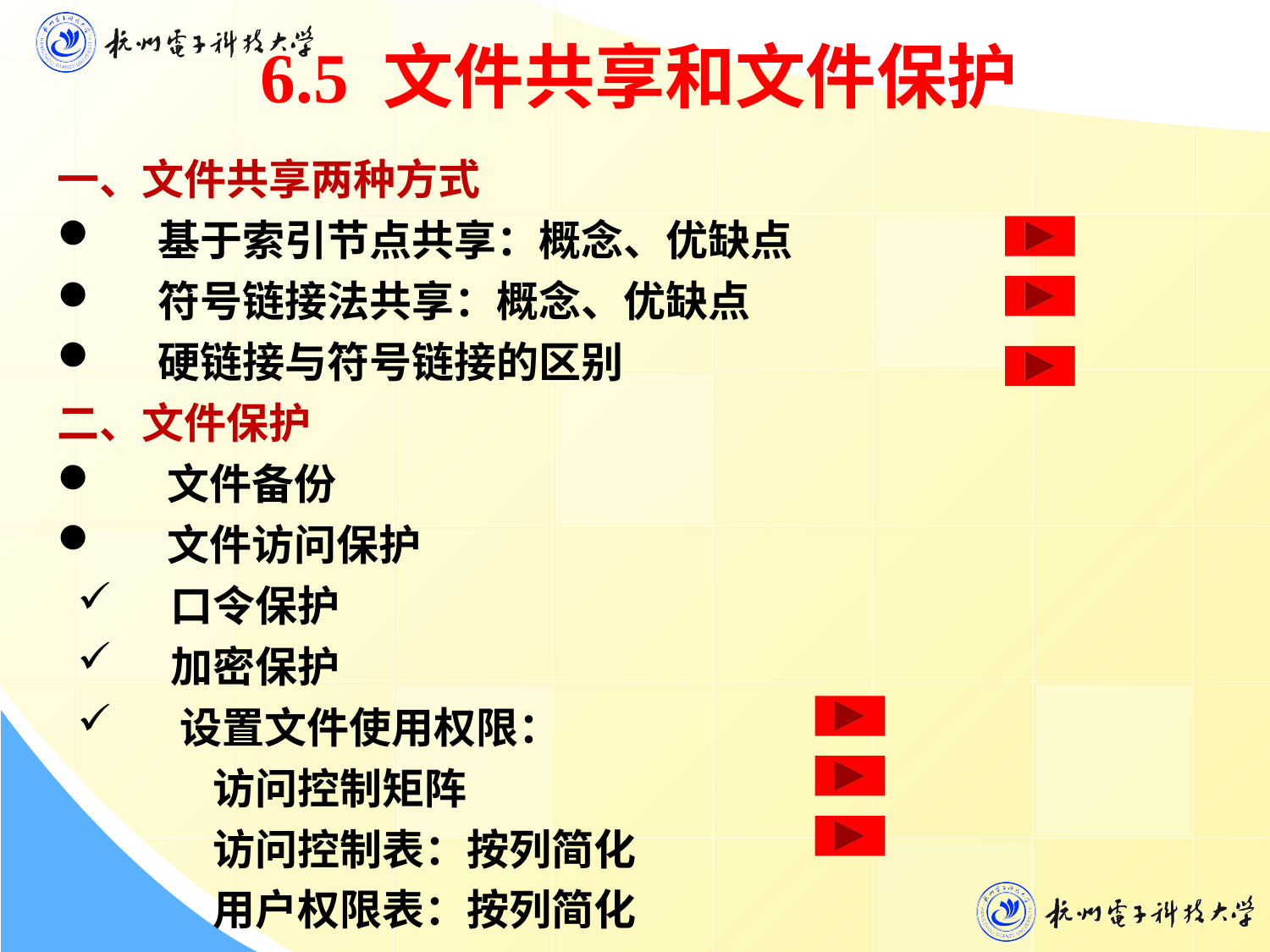

6.5 文件共享和文件保护
一、文件共享两种方式
     基于索引节点共享：概念、优缺点
     符号链接法共享：概念、优缺点
     硬链接与符号链接的区别
二、文件保护
      文件备份
      文件访问保护
     口令保护
     加密保护
      设置文件使用权限：
          访问控制矩阵
          访问控制表：按列简化
          用户权限表：按列简化